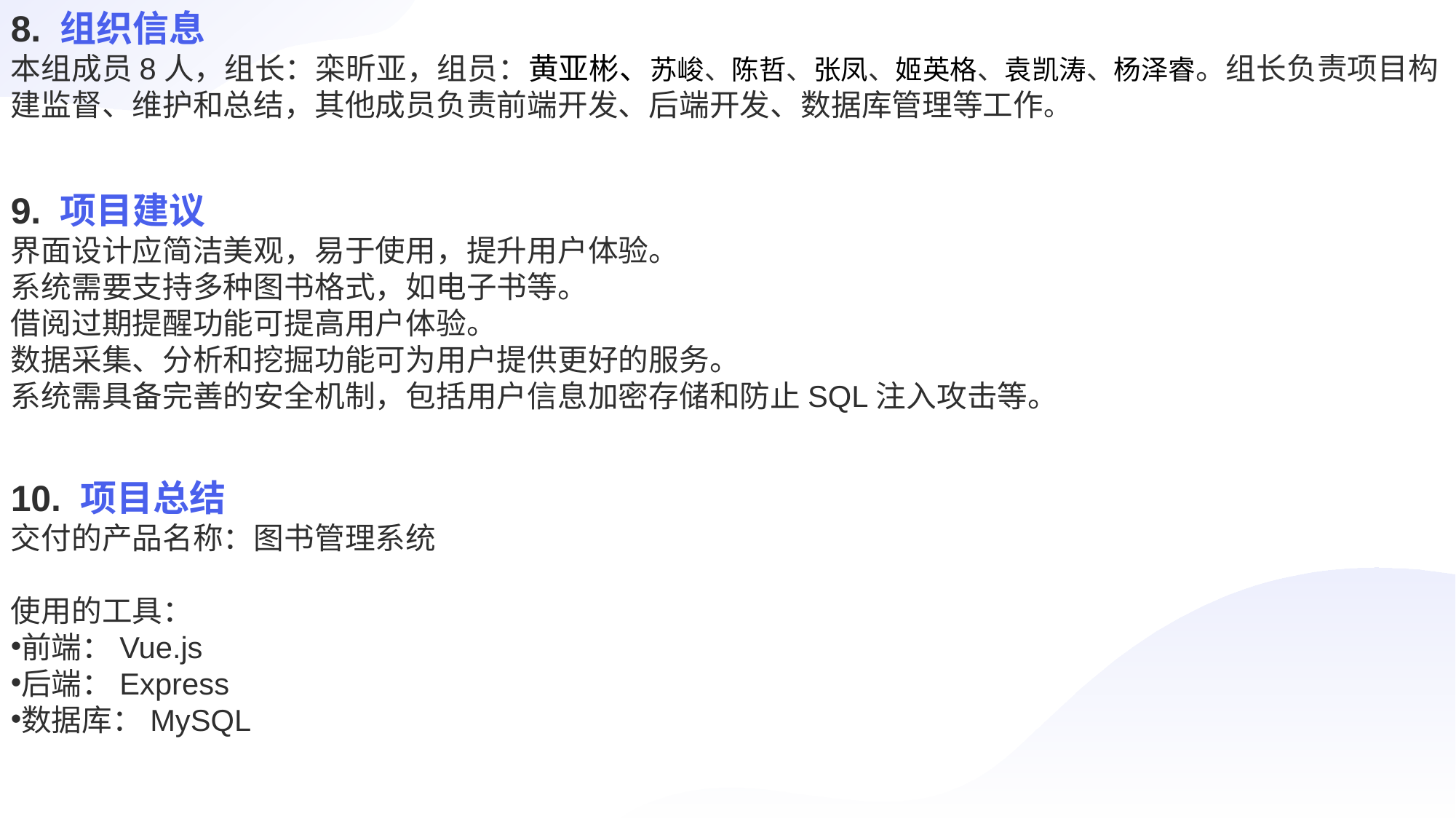

8. 组织信息
本组成员8人，组长：栾昕亚，组员：黄亚彬、苏峻、陈哲、张凤、姬英格、袁凯涛、杨泽睿。组长负责项目构建监督、维护和总结，其他成员负责前端开发、后端开发、数据库管理等工作。

9. 项目建议
界面设计应简洁美观，易于使用，提升用户体验。
系统需要支持多种图书格式，如电子书等。
借阅过期提醒功能可提高用户体验。
数据采集、分析和挖掘功能可为用户提供更好的服务。
系统需具备完善的安全机制，包括用户信息加密存储和防止SQL注入攻击等。
10. 项目总结
交付的产品名称：图书管理系统

使用的工具：
前端：Vue.js
后端：Express
数据库：MySQL